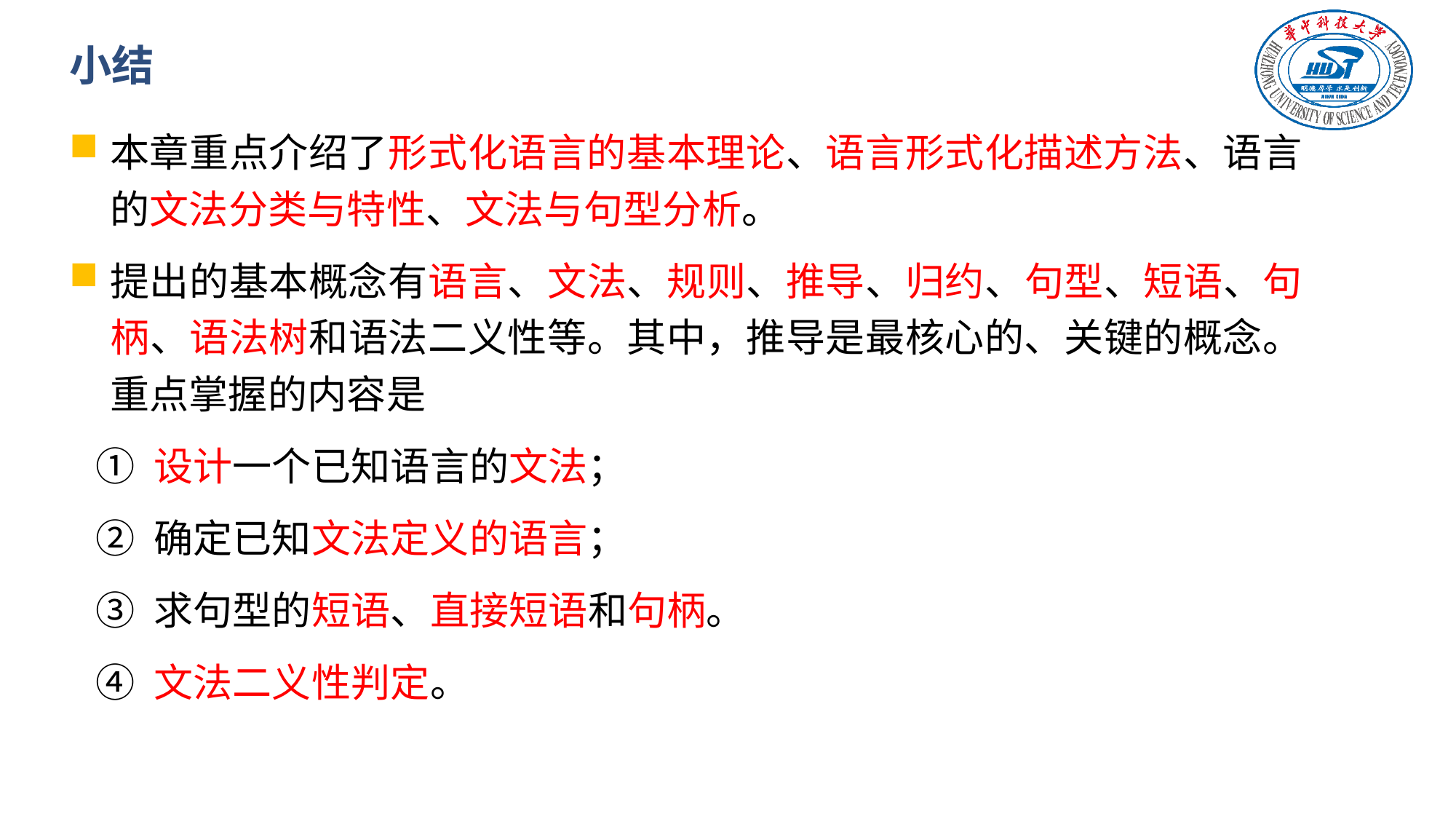

# 小结
本章重点介绍了形式化语言的基本理论、语言形式化描述方法、语言的文法分类与特性、文法与句型分析。
提出的基本概念有语言、文法、规则、推导、归约、句型、短语、句柄、语法树和语法二义性等。其中，推导是最核心的、关键的概念。重点掌握的内容是
   ① 设计一个已知语言的文法；
   ② 确定已知文法定义的语言；
   ③ 求句型的短语、直接短语和句柄。
   ④ 文法二义性判定。

81